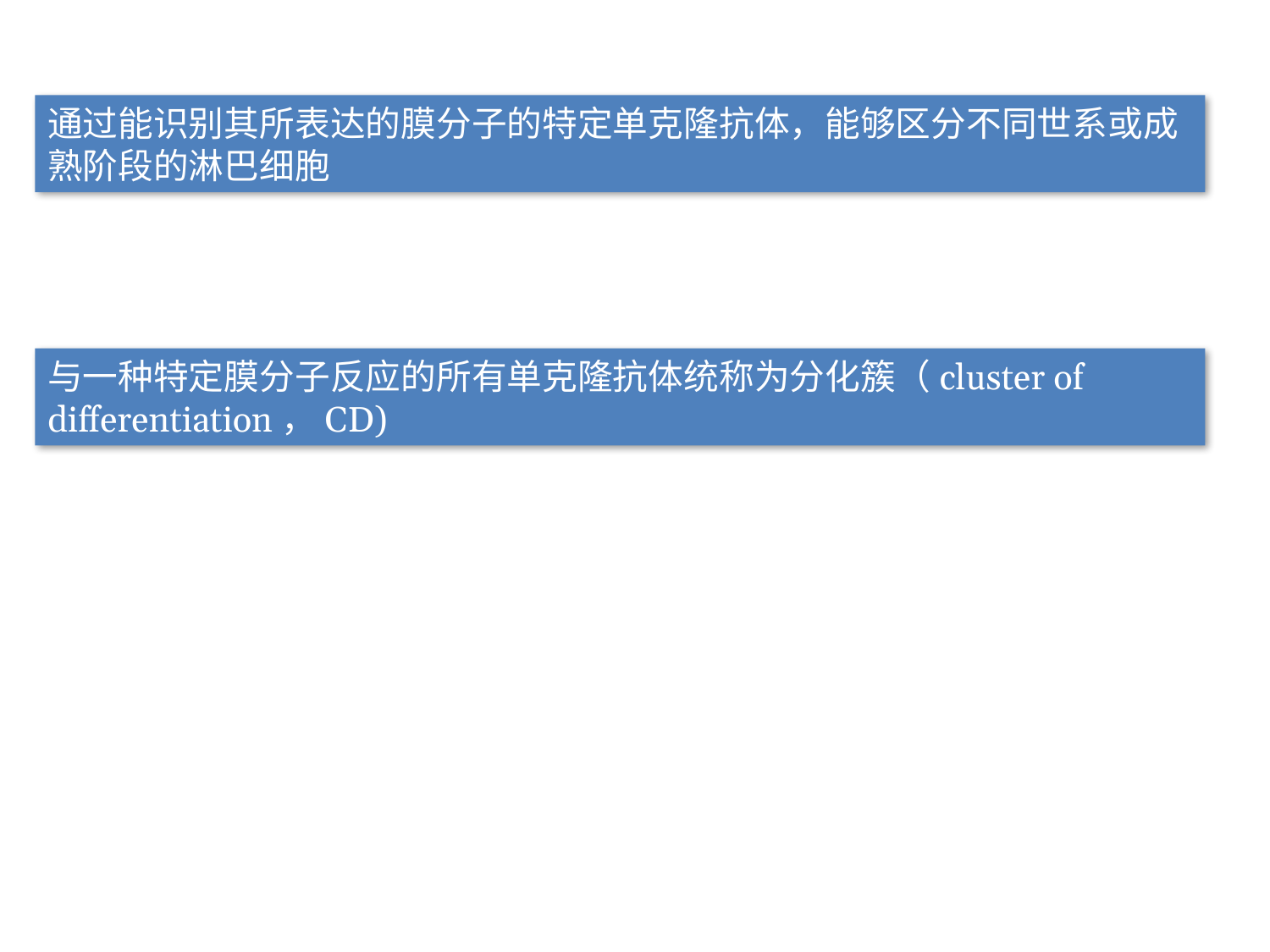

通过能识别其所表达的膜分子的特定单克隆抗体，能够区分不同世系或成熟阶段的淋巴细胞
与一种特定膜分子反应的所有单克隆抗体统称为分化簇（cluster of differentiation，CD)